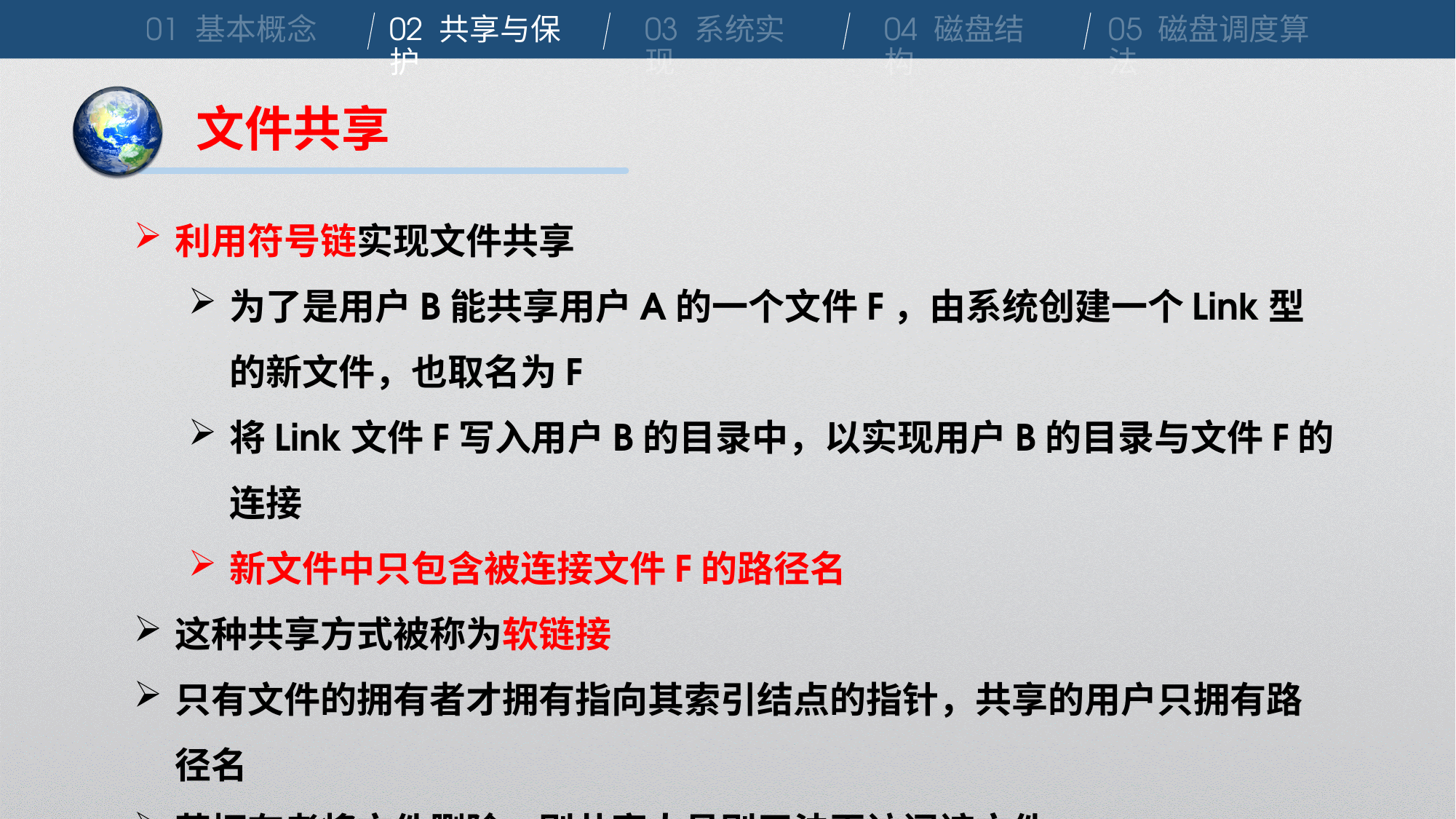

01 基本概念
02 共享与保护
03 系统实现
04 磁盘结构
05 磁盘调度算法
文件共享
利用符号链实现文件共享
为了是用户B能共享用户A的一个文件F，由系统创建一个Link型的新文件，也取名为F
将Link文件F写入用户B的目录中，以实现用户B的目录与文件F的连接
新文件中只包含被连接文件F的路径名
这种共享方式被称为软链接
只有文件的拥有者才拥有指向其索引结点的指针，共享的用户只拥有路径名
若拥有者将文件删除，则共享人员则无法再访问该文件